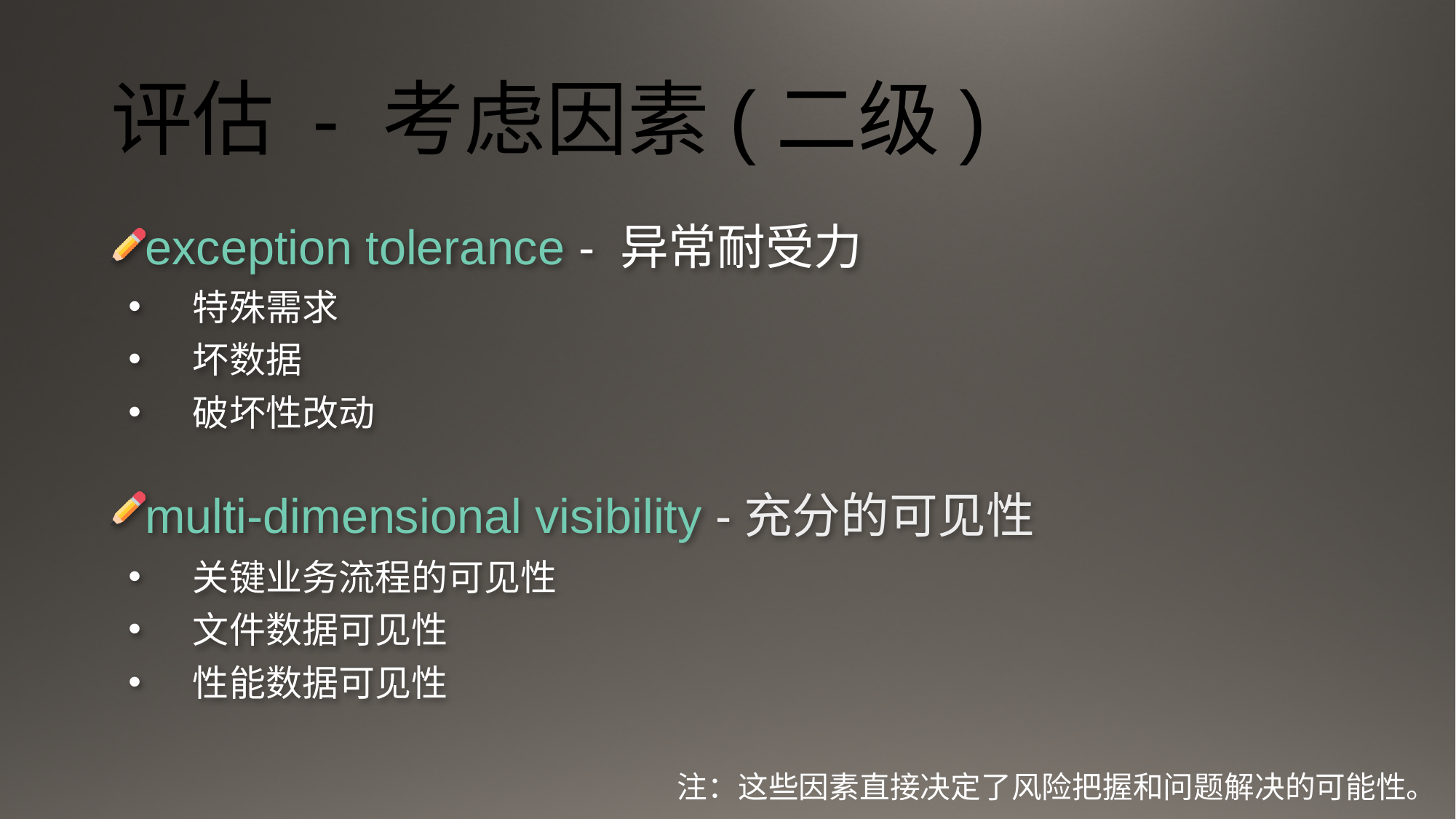

# 评估 - 考虑因素(二级)
exception tolerance - 异常耐受力
特殊需求
坏数据
破坏性改动
multi-dimensional visibility -充分的可见性
关键业务流程的可见性
文件数据可见性
性能数据可见性
注：这些因素直接决定了风险把握和问题解决的可能性。